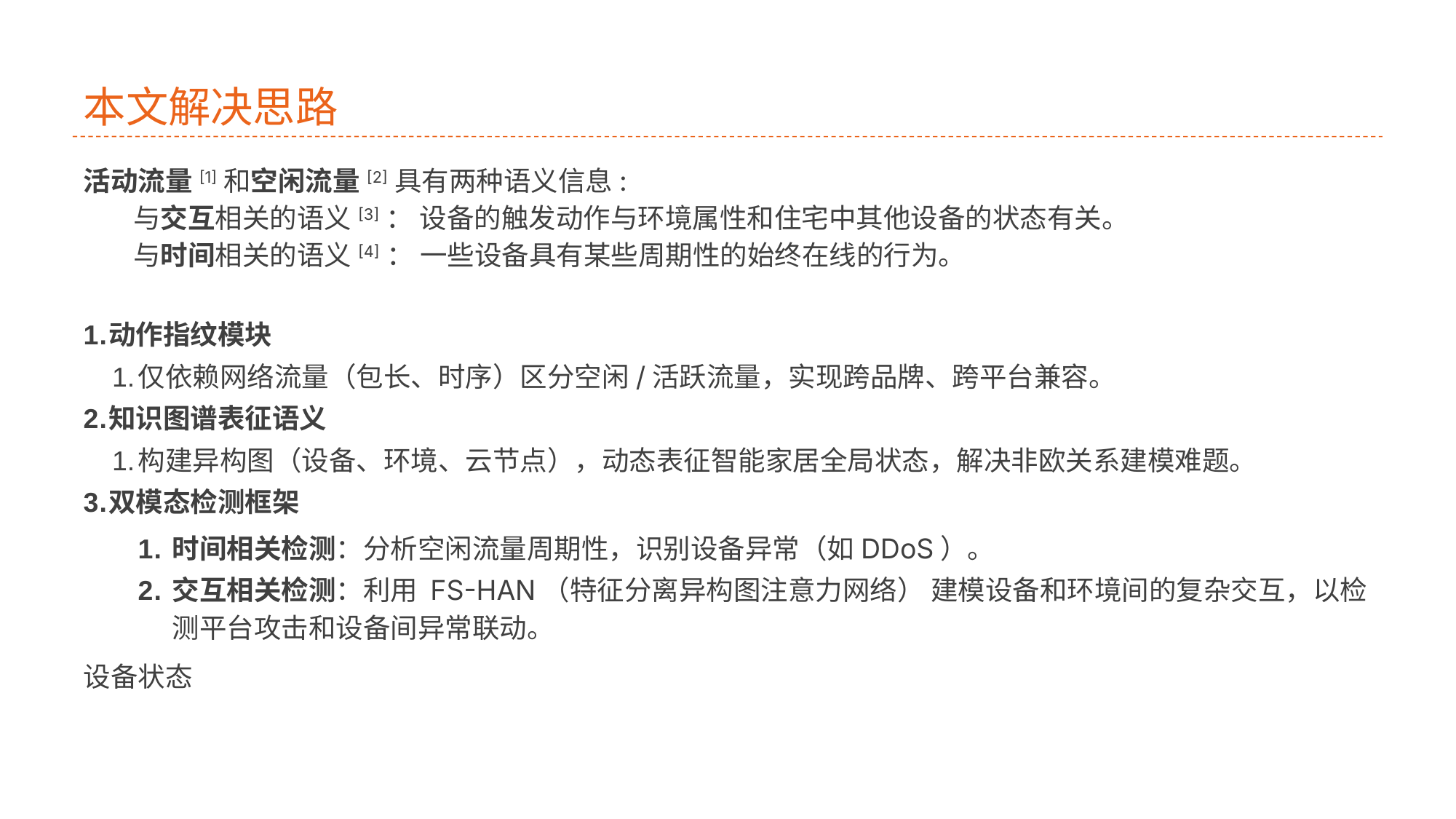

# 本文解决思路
活动流量[1]和空闲流量[2]具有两种语义信息:
       与交互相关的语义[3]： 设备的触发动作与环境属性和住宅中其他设备的状态有关。
       与时间相关的语义[4]： 一些设备具有某些周期性的始终在线的行为。

动作指纹模块
仅依赖网络流量（包长、时序）区分空闲/活跃流量，实现跨品牌、跨平台兼容。
知识图谱表征语义
构建异构图（设备、环境、云节点），动态表征智能家居全局状态，解决非欧关系建模难题。
双模态检测框架
时间相关检测：分析空闲流量周期性，识别设备异常（如DDoS）。
交互相关检测：利用 FS-HAN（特征分离异构图注意力网络） 建模设备和环境间的复杂交互，以检测平台攻击和设备间异常联动。
设备状态